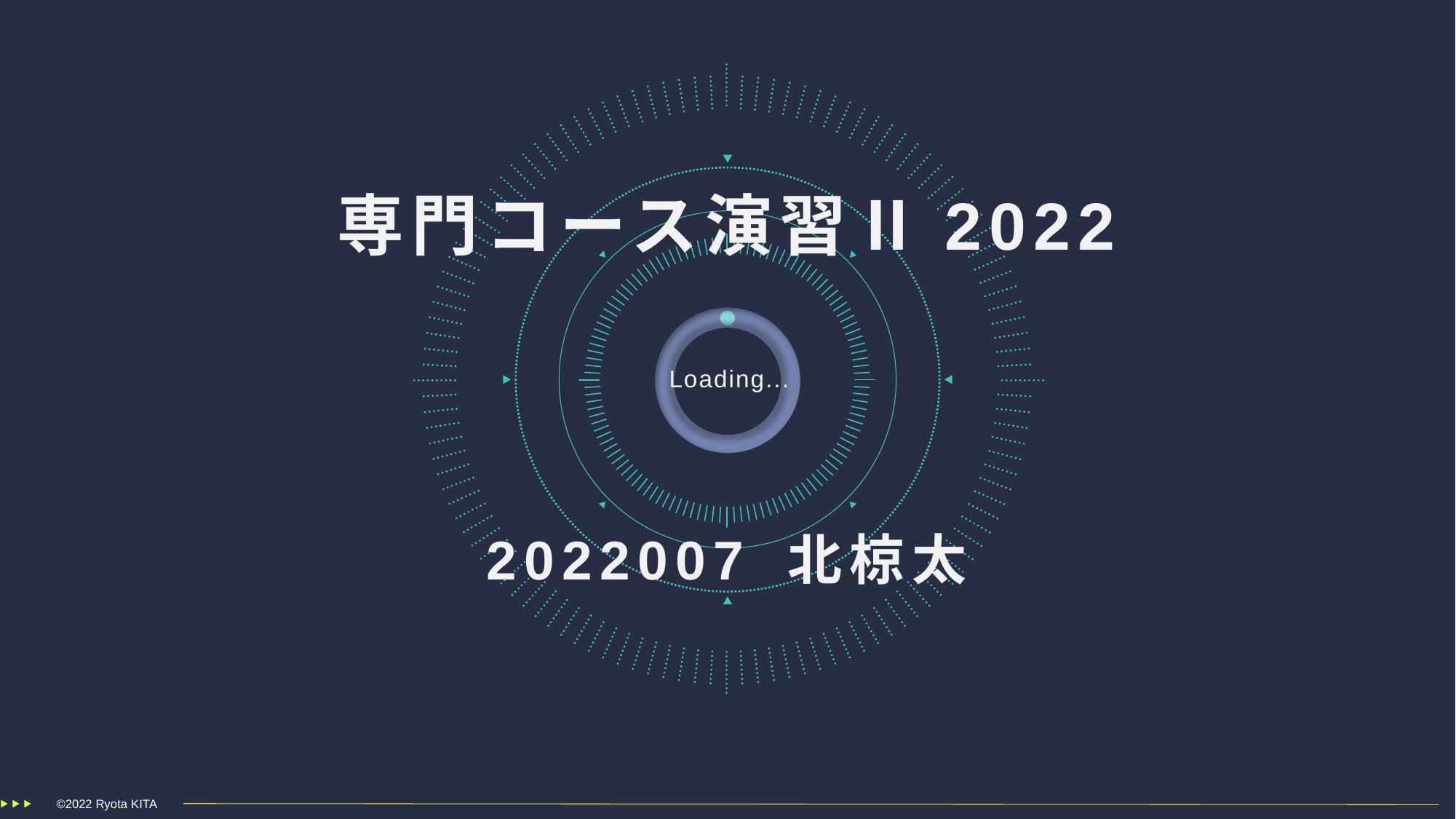

専門コース演習Ⅱ2022

2022007 北椋太

Loading...
　©2022 Ryota KITA